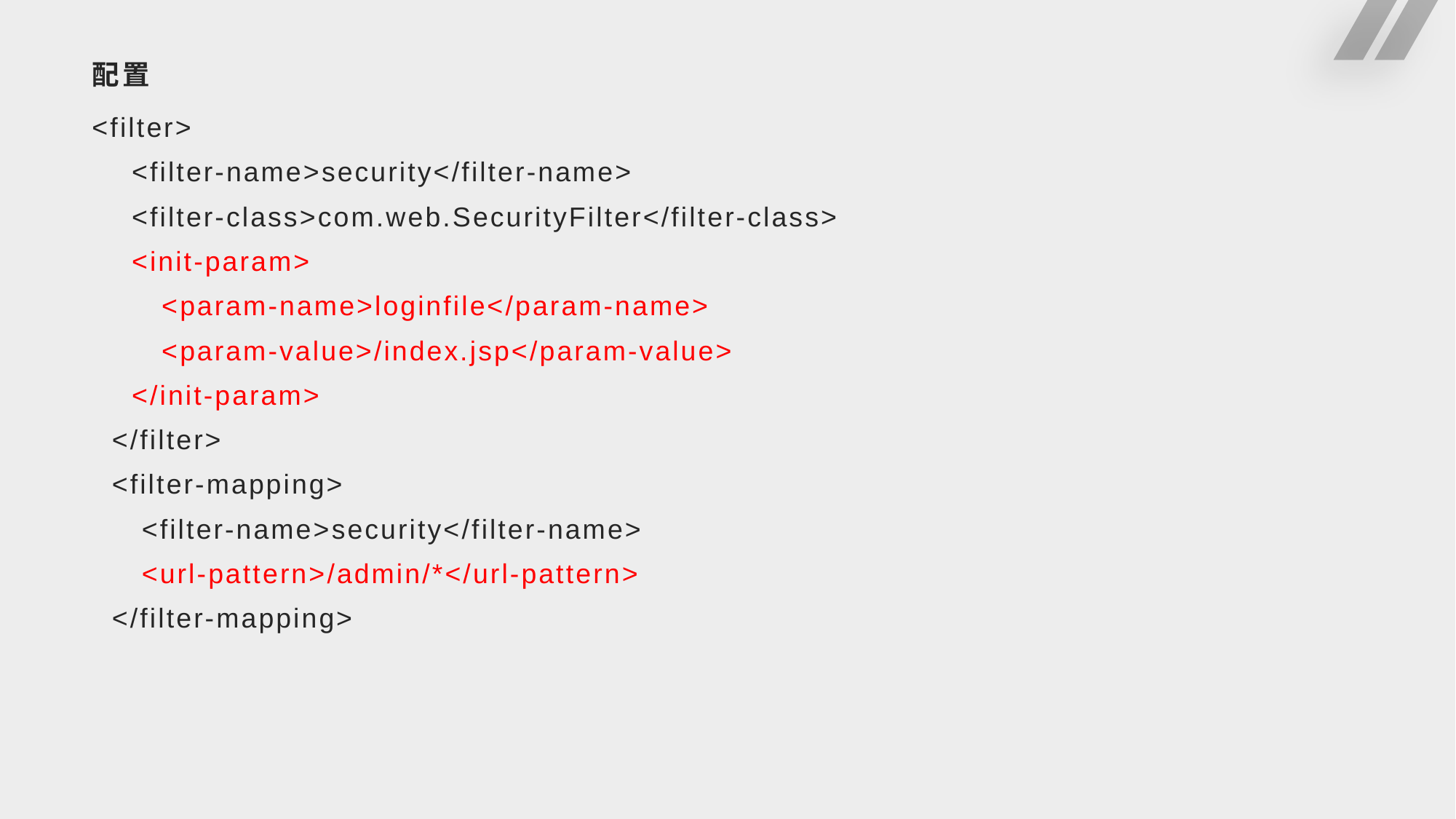

# 配置
<filter>
    <filter-name>security</filter-name>
    <filter-class>com.web.SecurityFilter</filter-class>
    <init-param>
       <param-name>loginfile</param-name>
       <param-value>/index.jsp</param-value>
    </init-param>
  </filter>
  <filter-mapping>
     <filter-name>security</filter-name>
     <url-pattern>/admin/*</url-pattern>
  </filter-mapping>